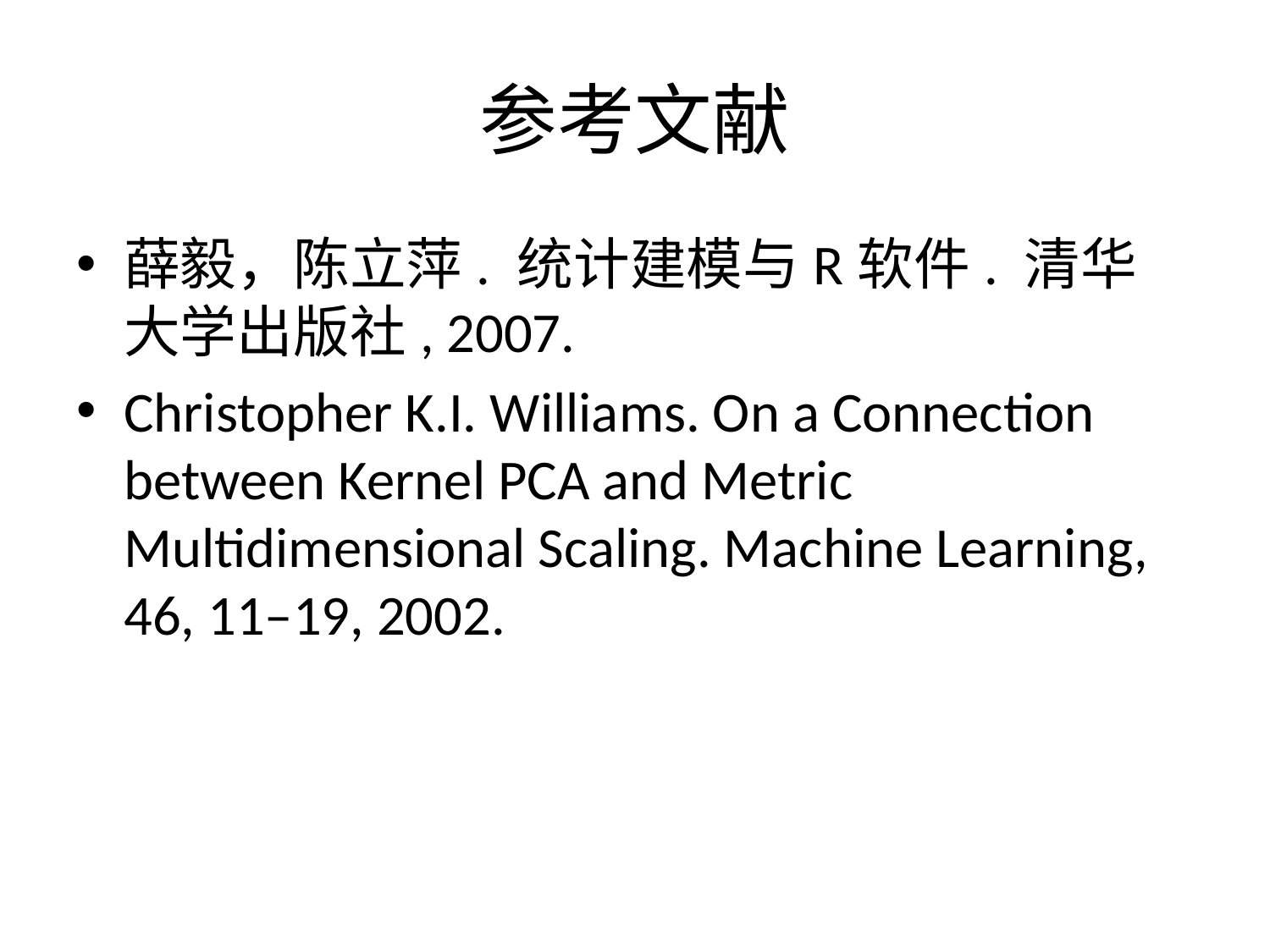

# 参考文献
薛毅，陈立萍. 统计建模与R软件. 清华大学出版社, 2007.
Christopher K.I. Williams. On a Connection between Kernel PCA and Metric Multidimensional Scaling. Machine Learning, 46, 11–19, 2002.